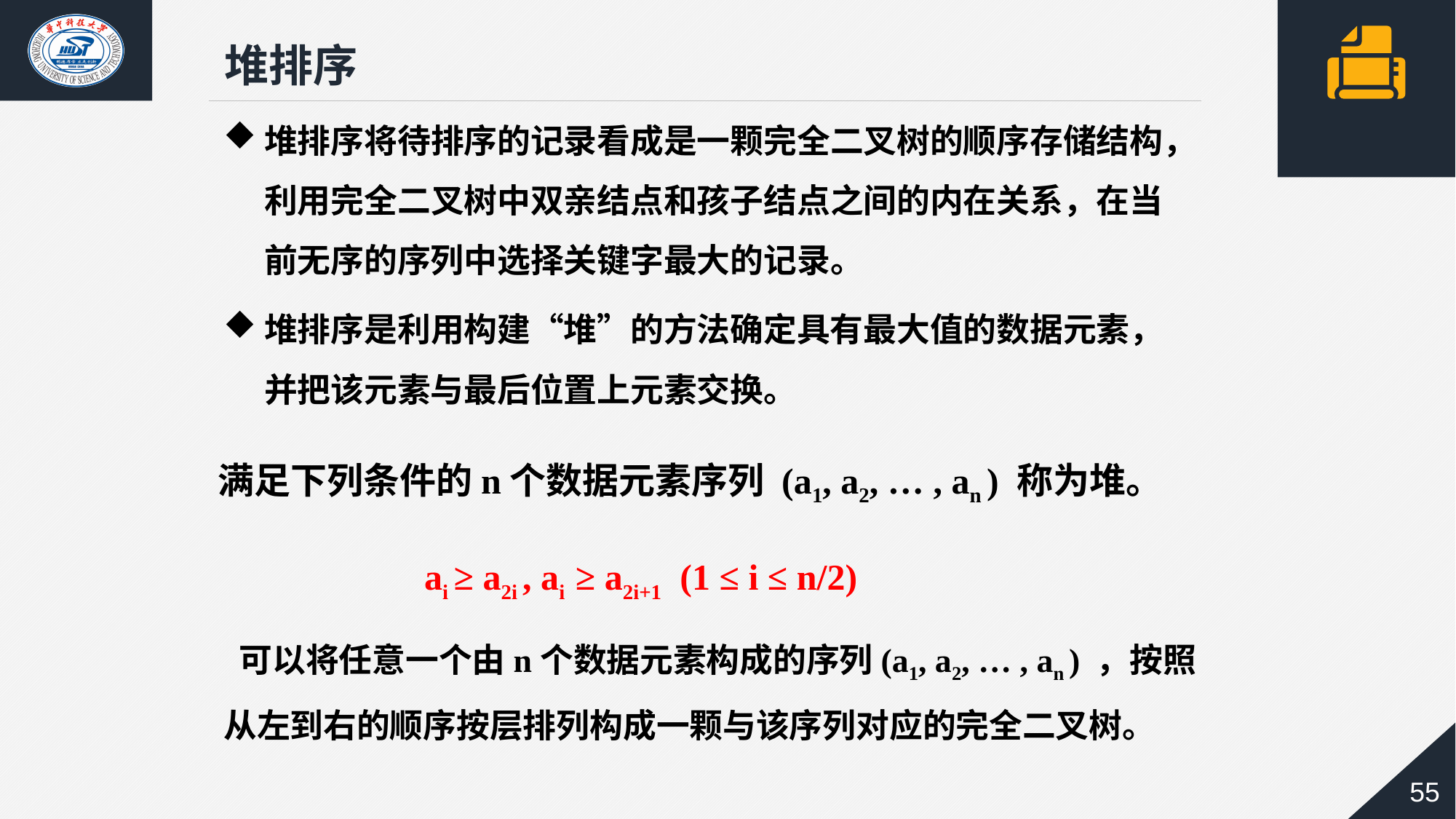

堆排序

堆排序将待排序的记录看成是一颗完全二叉树的顺序存储结构，利用完全二叉树中双亲结点和孩子结点之间的内在关系，在当前无序的序列中选择关键字最大的记录。
堆排序是利用构建“堆”的方法确定具有最大值的数据元素，并把该元素与最后位置上元素交换。
 满足下列条件的n个数据元素序列 (a1, a2, … , an ) 称为堆。
ai ≥ a2i , ai  ≥ a2i+1  (1 ≤ i ≤ n/2)
 可以将任意一个由n个数据元素构成的序列(a1, a2, … , an ) ，按照从左到右的顺序按层排列构成一颗与该序列对应的完全二叉树。